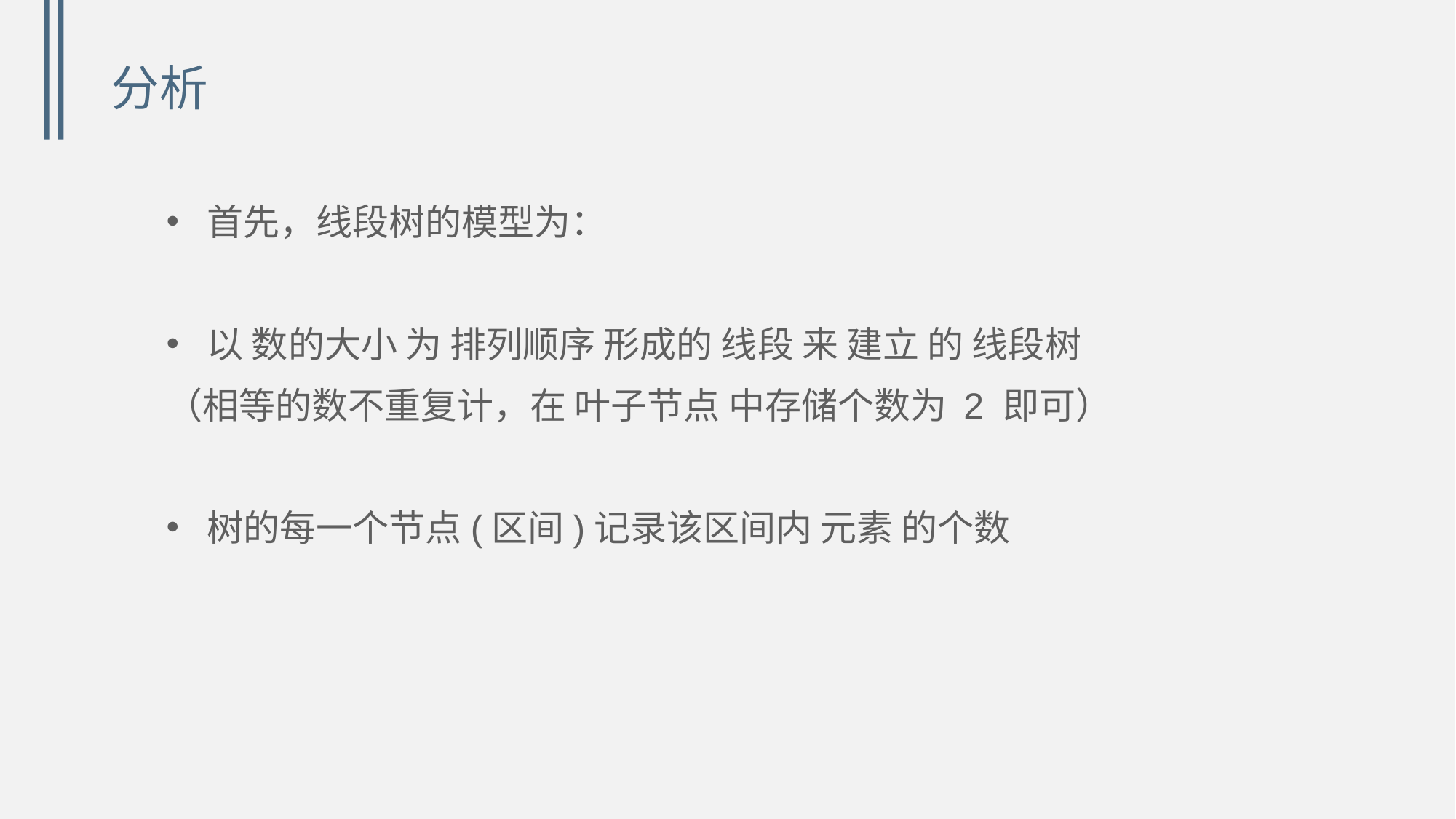

# 分析
首先，线段树的模型为：

以 数的大小 为 排列顺序 形成的 线段 来 建立 的 线段树
（相等的数不重复计，在 叶子节点 中存储个数为 2 即可）

树的每一个节点(区间)记录该区间内 元素 的个数